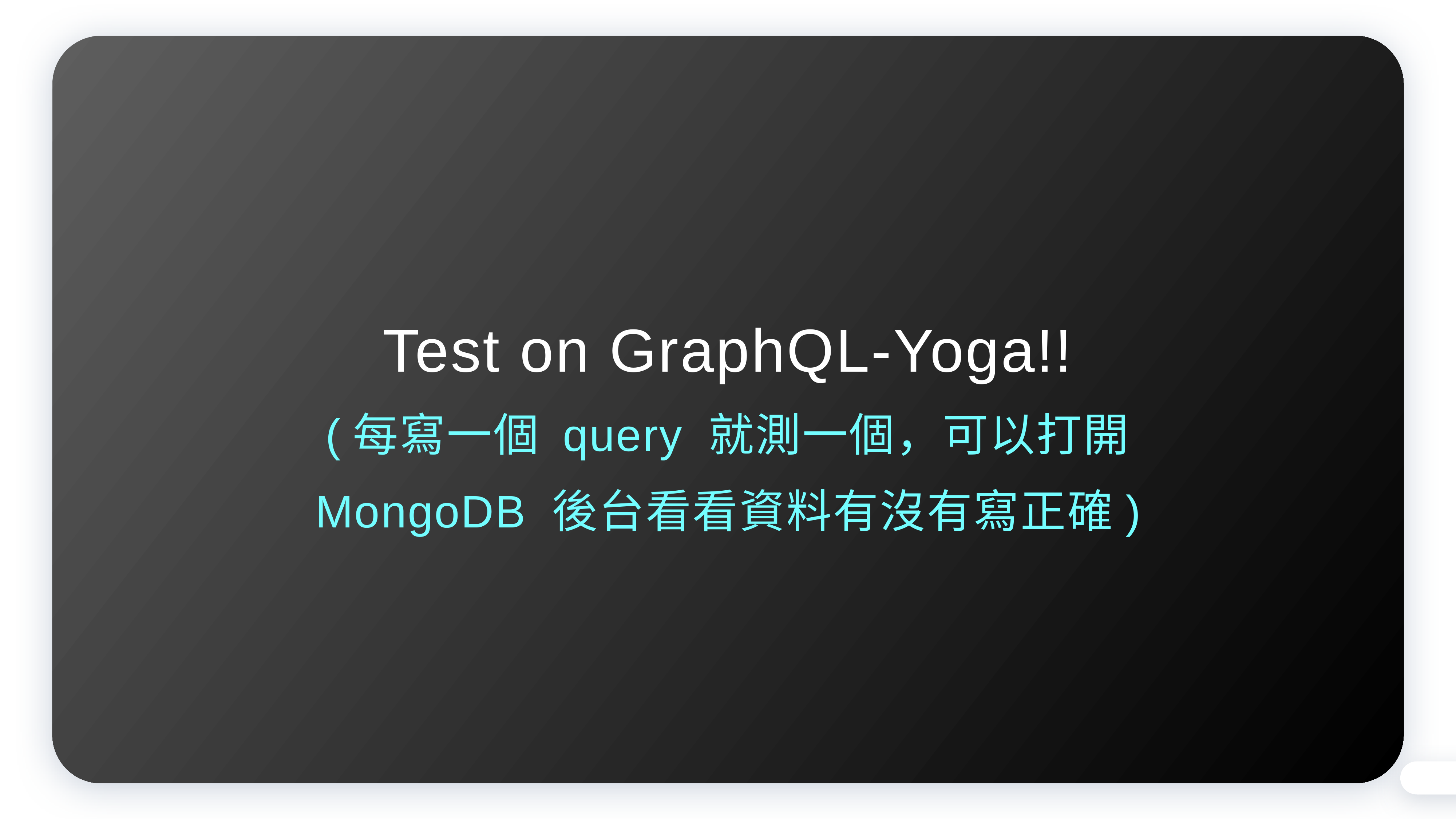

Test on GraphQL-Yoga!!
(每寫一個 query 就測一個，可以打開 MongoDB 後台看看資料有沒有寫正確)
21